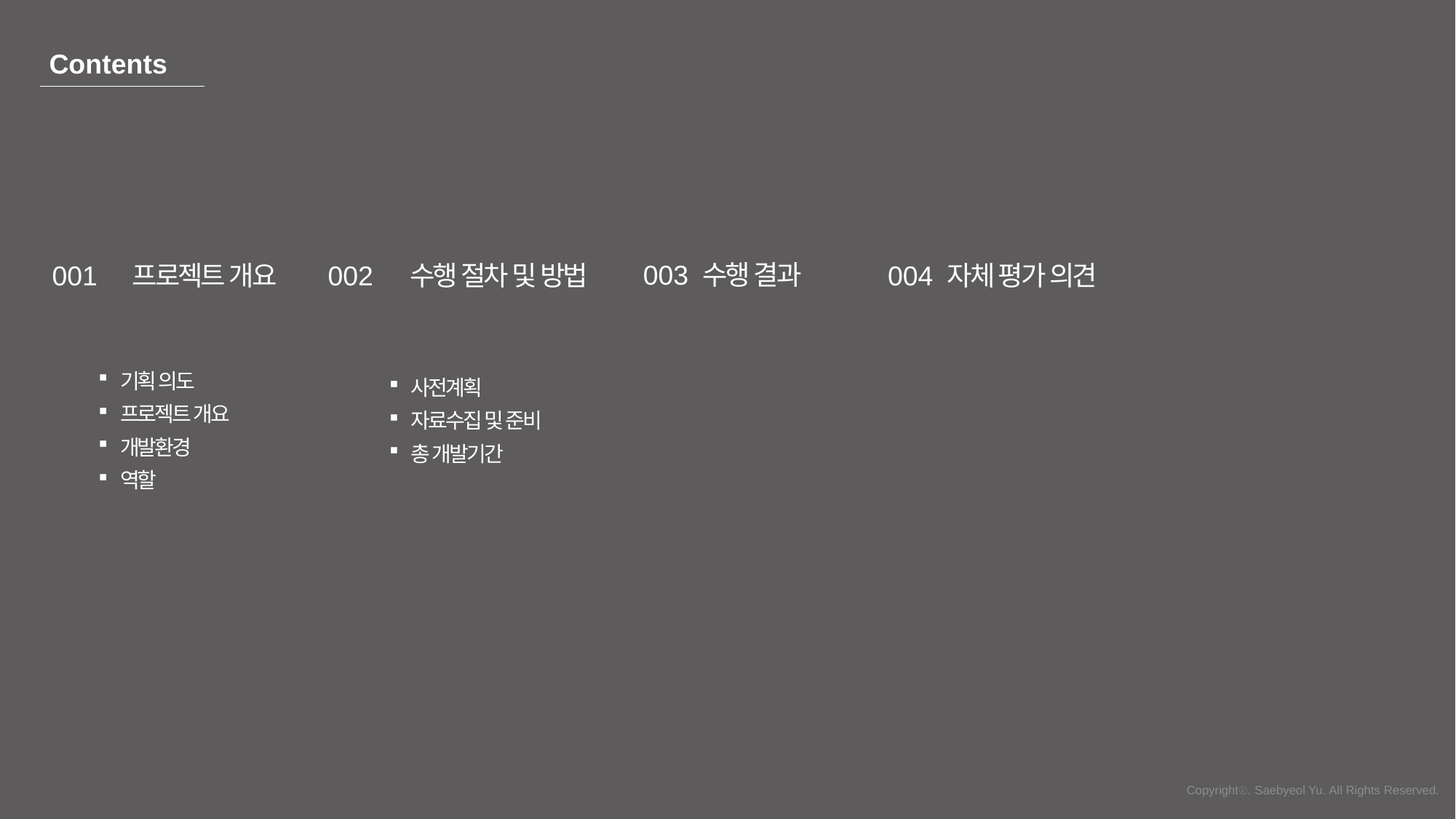

Contents
003 수행 결과

001
프로젝트 개요
002
 수행 절차 및 방법

004 자체 평가 의견

기획 의도
프로젝트 개요
개발환경
역할
사전계획
자료수집 및 준비
총 개발기간